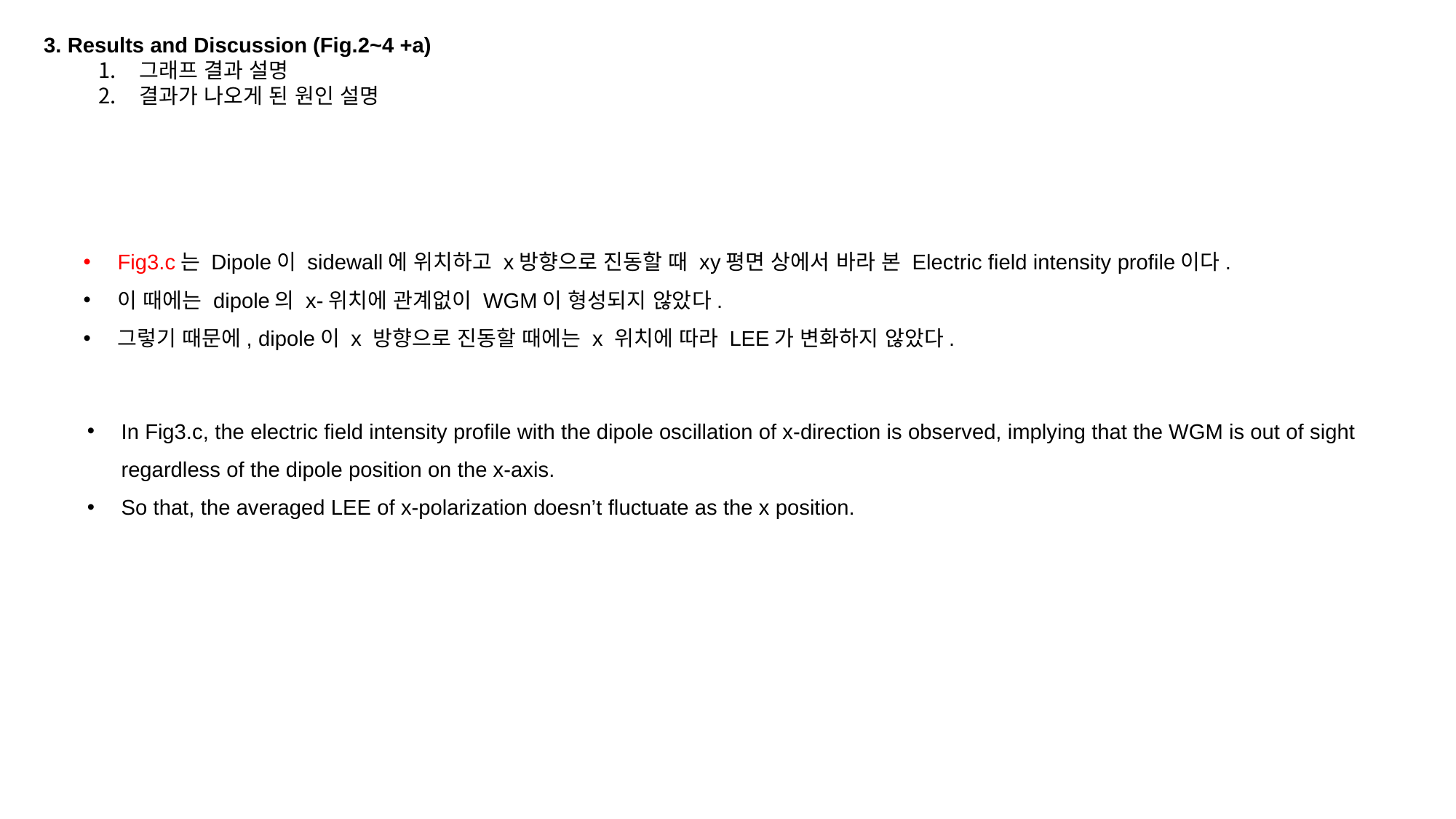

3. Results and Discussion (Fig.2~4 +a)
그래프 결과 설명
결과가 나오게 된 원인 설명
Fig3.c는 Dipole이 sidewall에 위치하고 x방향으로 진동할 때 xy평면 상에서 바라 본 Electric ﬁeld intensity proﬁle이다.
이 때에는 dipole의 x-위치에 관계없이 WGM이 형성되지 않았다.
그렇기 때문에, dipole이 x 방향으로 진동할 때에는 x 위치에 따라 LEE가 변화하지 않았다.
In Fig3.c, the electric field intensity profile with the dipole oscillation of x-direction is observed, implying that the WGM is out of sight regardless of the dipole position on the x-axis.
So that, the averaged LEE of x-polarization doesn’t fluctuate as the x position.